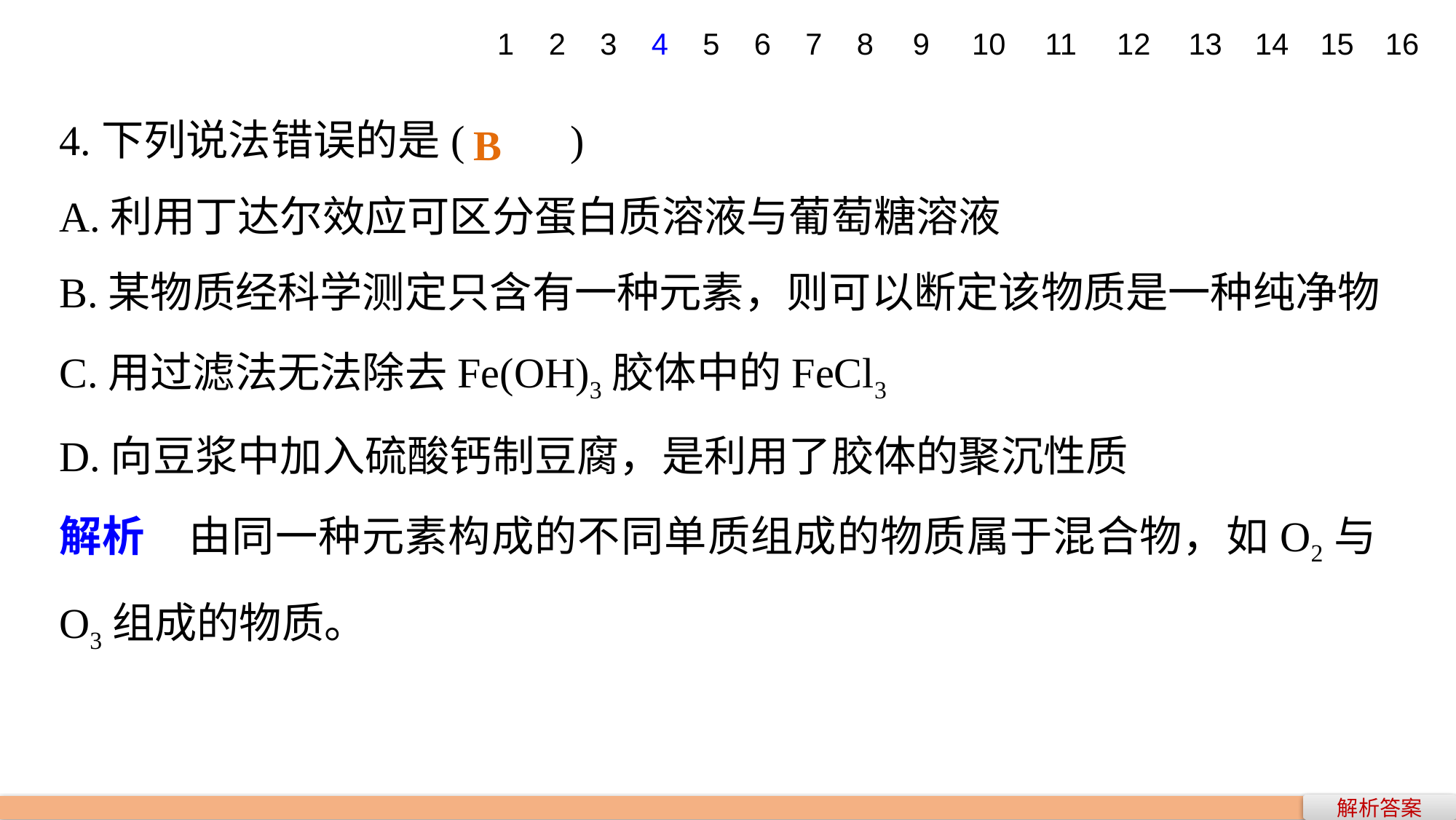

1
2
3
4
5
6
7
8
9
10
11
12
13
14
15
16
4.下列说法错误的是(　　)
A.利用丁达尔效应可区分蛋白质溶液与葡萄糖溶液
B.某物质经科学测定只含有一种元素，则可以断定该物质是一种纯净物
C.用过滤法无法除去Fe(OH)3胶体中的FeCl3
D.向豆浆中加入硫酸钙制豆腐，是利用了胶体的聚沉性质
解析　由同一种元素构成的不同单质组成的物质属于混合物，如O2与O3组成的物质。
B
解析答案